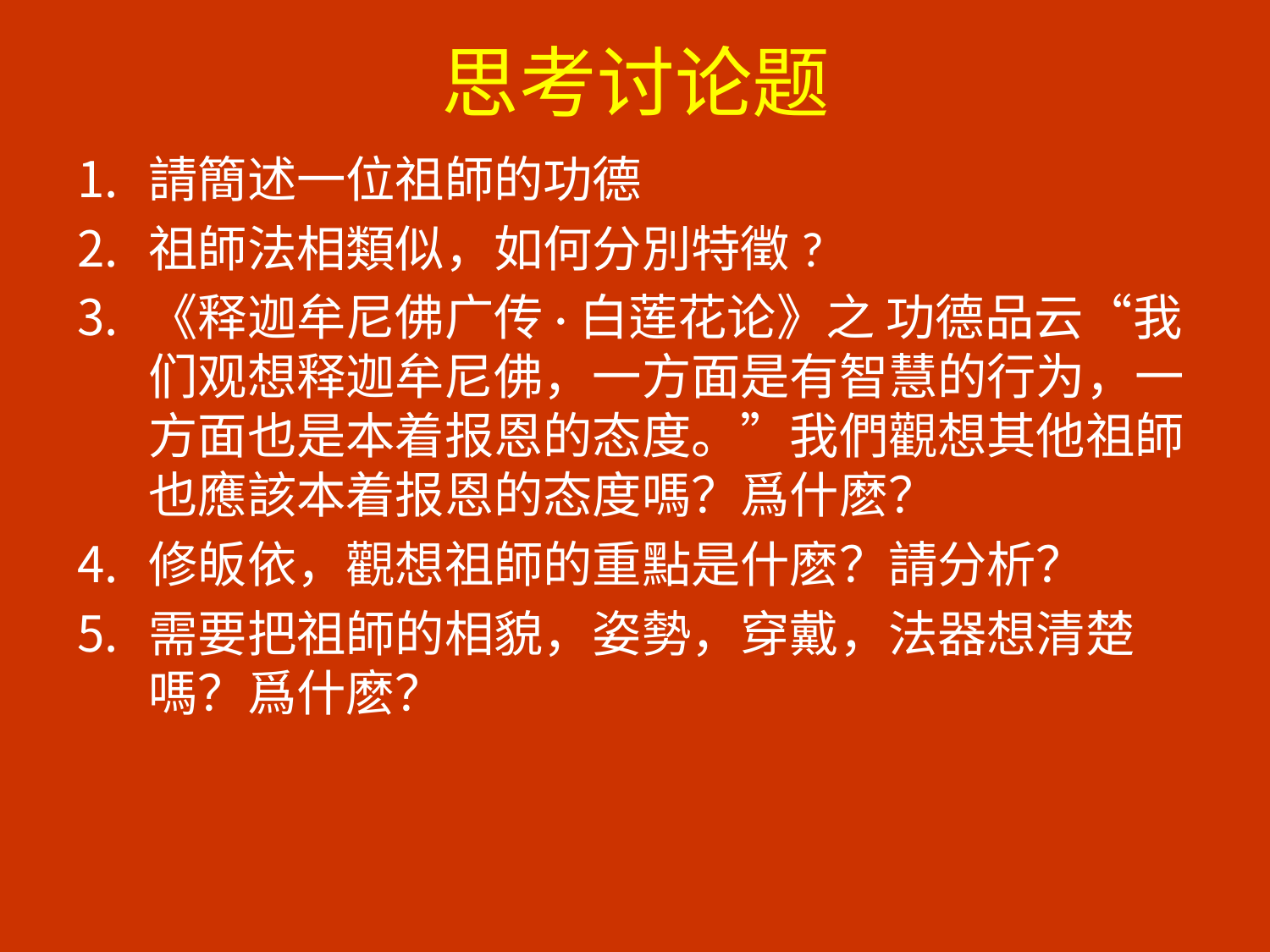

# 思考讨论题
請簡述一位祖師的功德
祖師法相類似，如何分別特徵?
《释迦牟尼佛广传·白莲花论》之 功德品云“我们观想释迦牟尼佛，一方面是有智慧的行为，一方面也是本着报恩的态度。”我們觀想其他祖師也應該本着报恩的态度嗎？爲什麽？
修皈依，觀想祖師的重點是什麽？請分析？
需要把祖師的相貌，姿勢，穿戴，法器想清楚嗎？爲什麽？